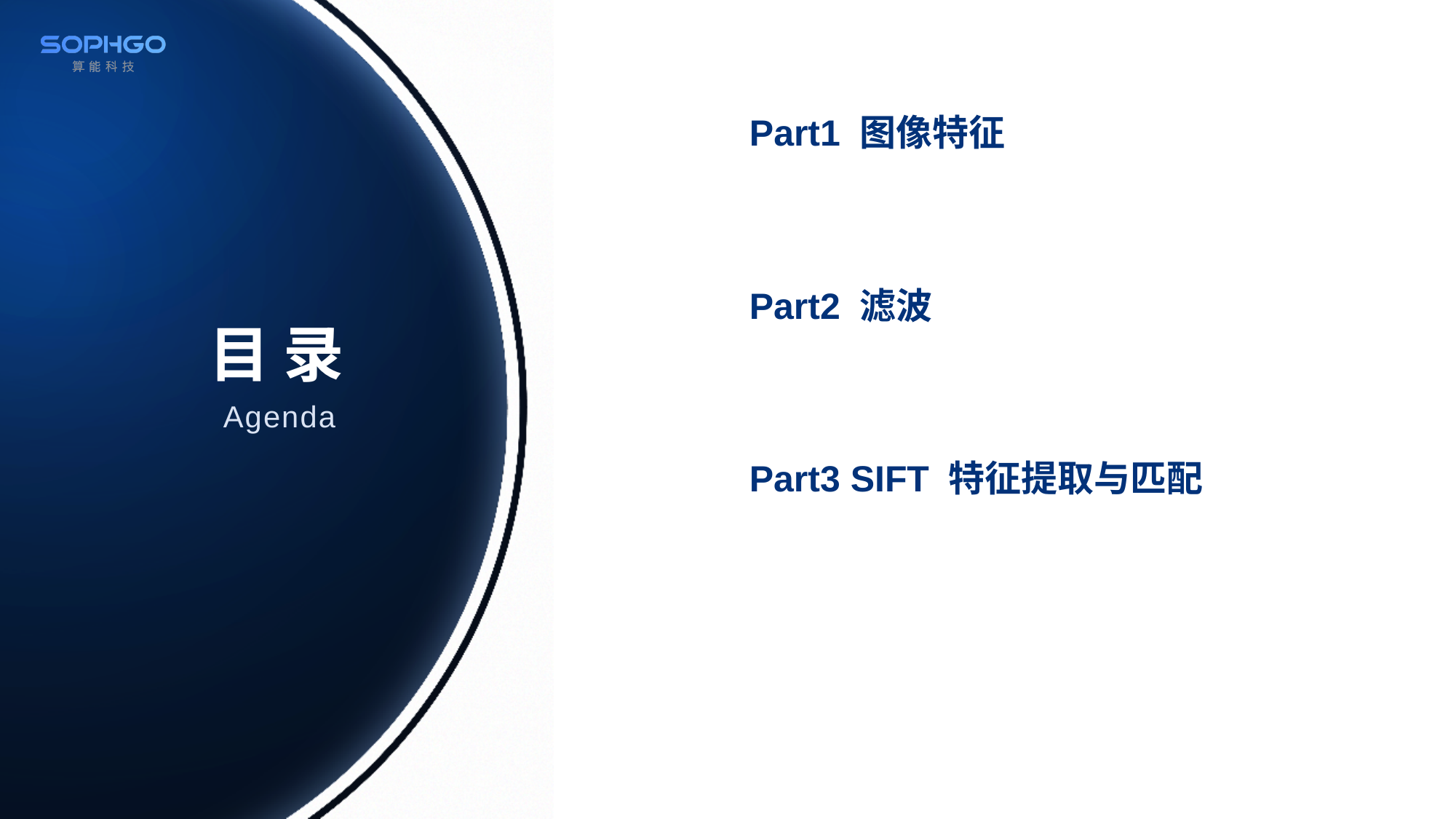

# Part1 图像特征
Part2 滤波
Part3 SIFT 特征提取与匹配